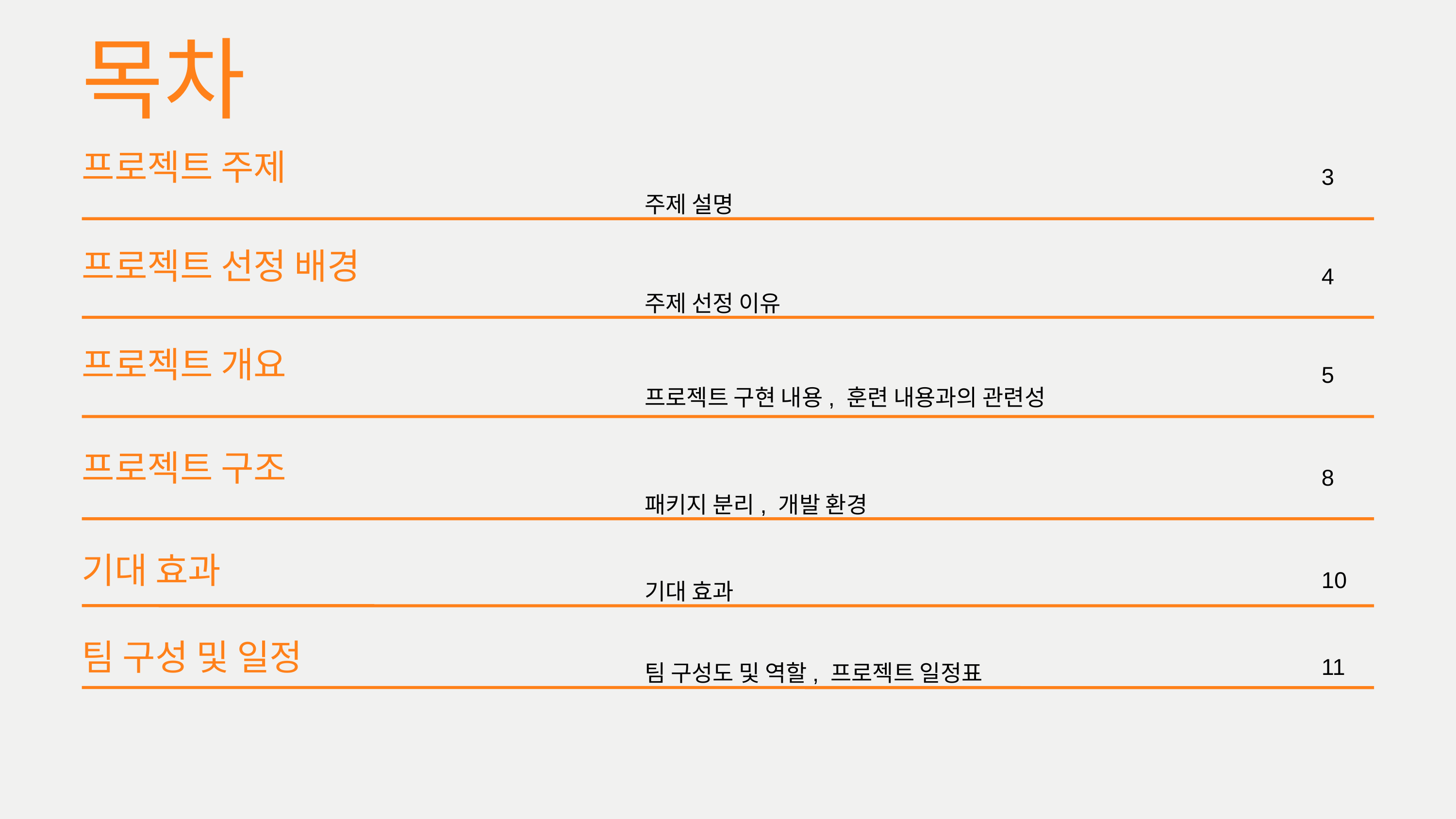

목차
프로젝트 주제
3
주제 설명

프로젝트 선정 배경
4
주제 선정 이유

프로젝트 개요
5
프로젝트 구현 내용, 훈련 내용과의 관련성

프로젝트 구조
8
패키지 분리, 개발 환경

기대 효과
10
기대 효과

팀 구성 및 일정
11
팀 구성도 및 역할, 프로젝트 일정표